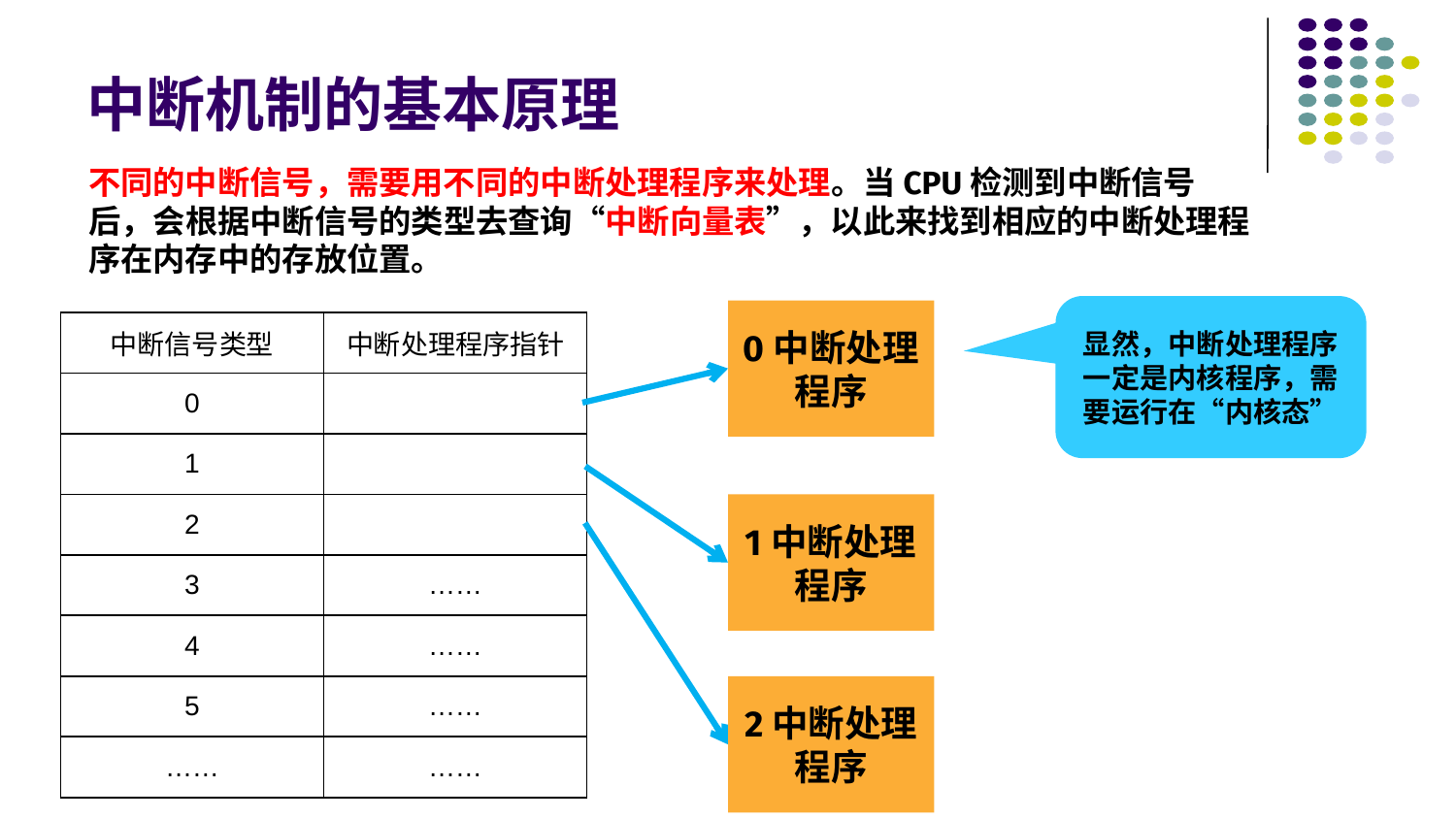

# 中断机制的基本原理
不同的中断信号，需要用不同的中断处理程序来处理。当CPU检测到中断信号后，会根据中断信号的类型去查询“中断向量表”，以此来找到相应的中断处理程序在内存中的存放位置。
显然，中断处理程序一定是内核程序，需要运行在“内核态”
0中断处理程序
| 中断信号类型 | 中断处理程序指针 |
| --- | --- |
| 0 |  |
| 1 |  |
| 2 |  |
| 3 | …… |
| 4 | …… |
| 5 | …… |
| …… | …… |
1中断处理程序
2中断处理程序
110